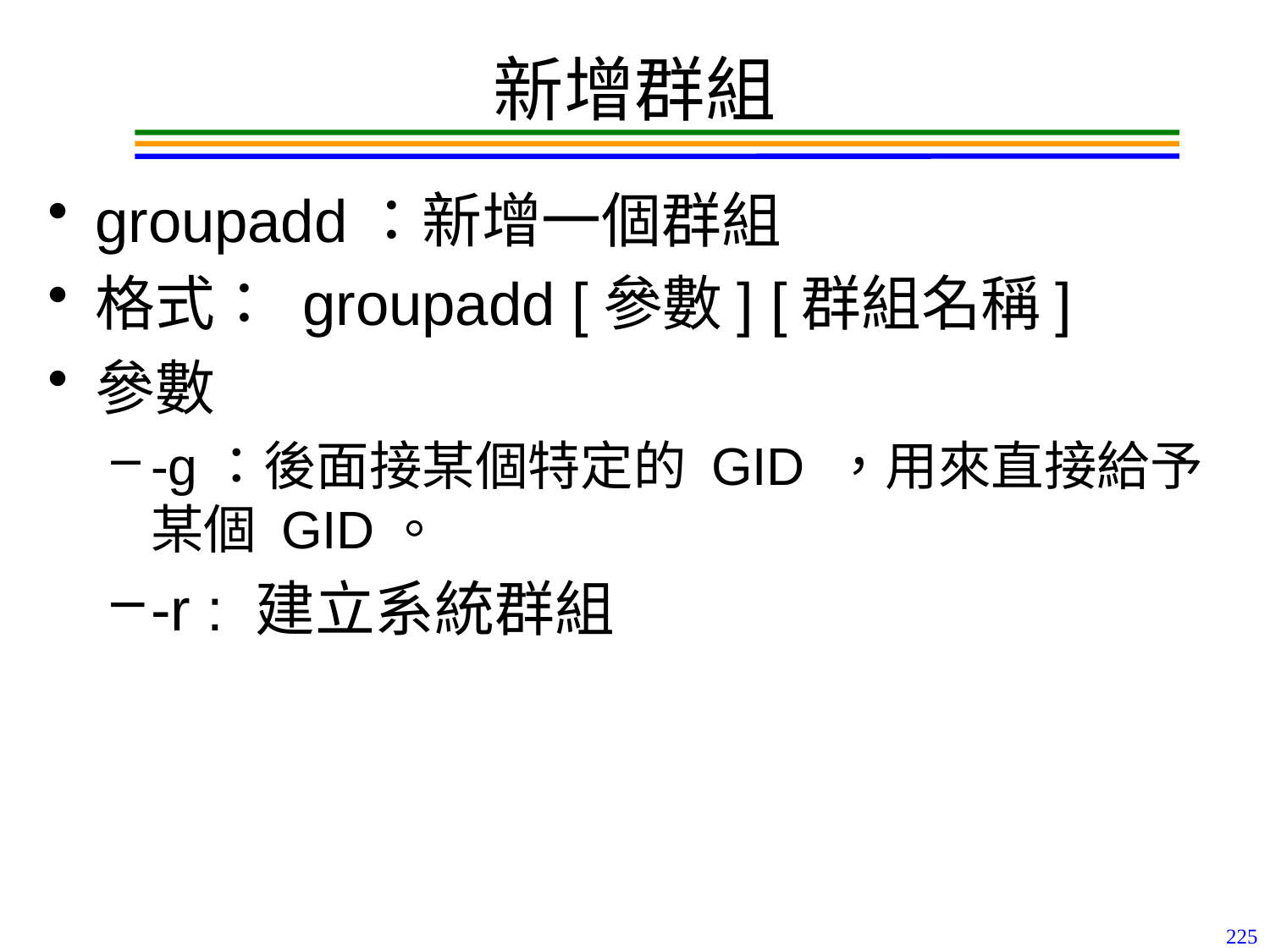

# 新增群組
groupadd：新增一個群組
格式： groupadd [參數] [群組名稱]
參數
-g：後面接某個特定的 GID ，用來直接給予某個 GID。
-r : 建立系統群組
225